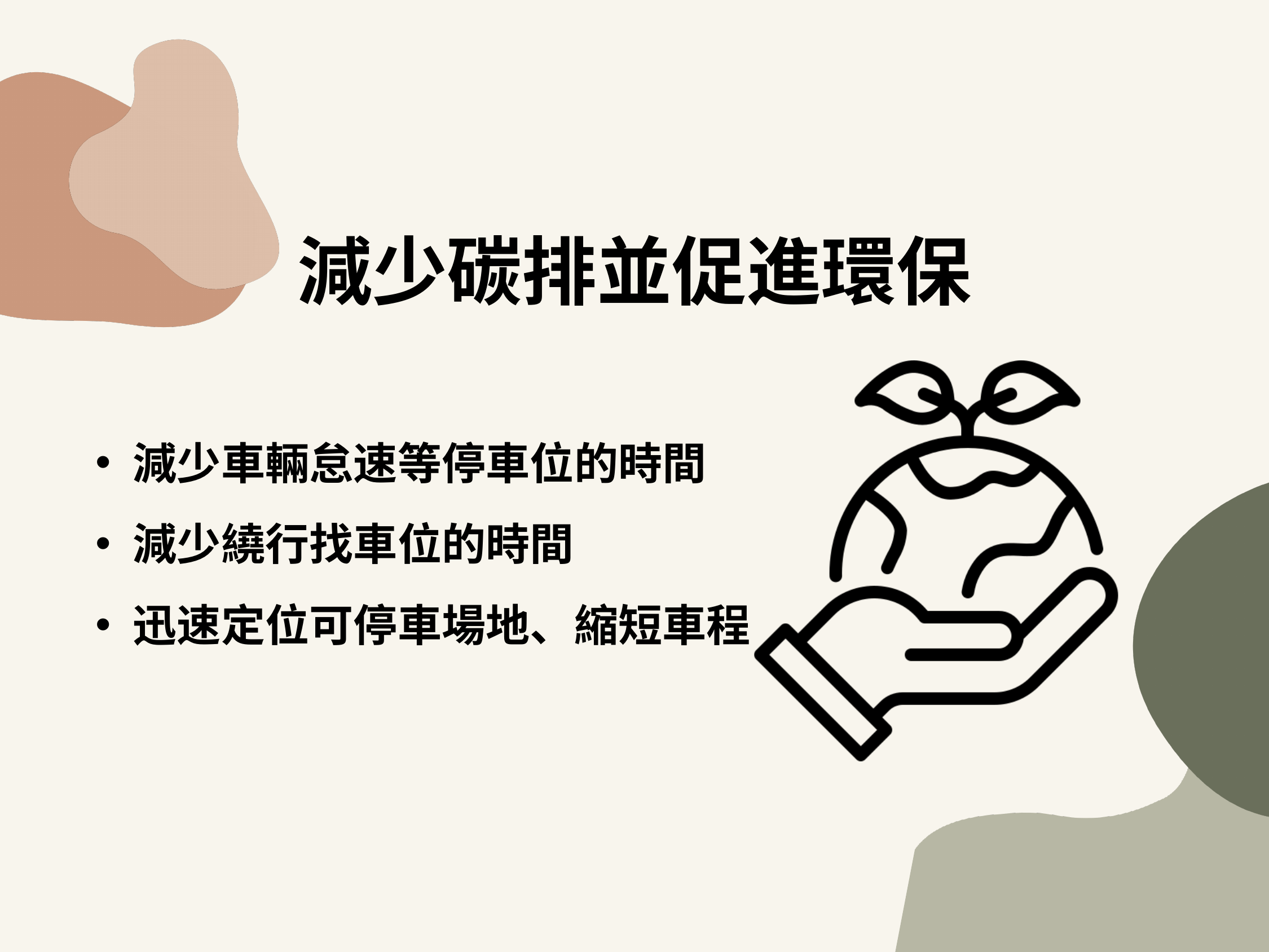

減少碳排並促進環保

減少車輛怠速等停車位的時間
減少繞行找車位的時間
迅速定位可停車場地、縮短車程